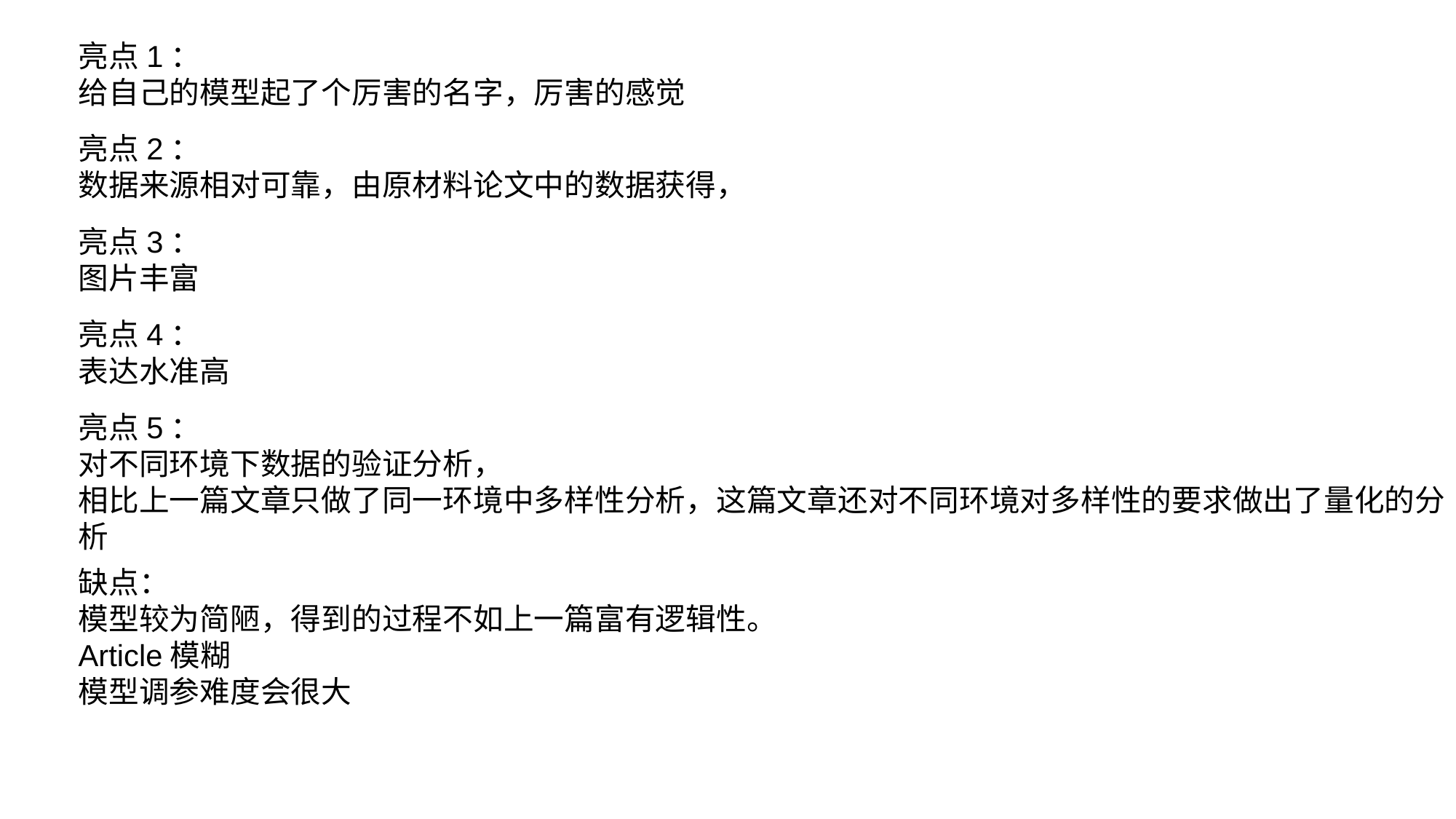

亮点1：
给自己的模型起了个厉害的名字，厉害的感觉
亮点2：
数据来源相对可靠，由原材料论文中的数据获得，
亮点3：
图片丰富
亮点4：
表达水准高
亮点5：
对不同环境下数据的验证分析，
相比上一篇文章只做了同一环境中多样性分析，这篇文章还对不同环境对多样性的要求做出了量化的分析
缺点：
模型较为简陋，得到的过程不如上一篇富有逻辑性。
Article模糊
模型调参难度会很大